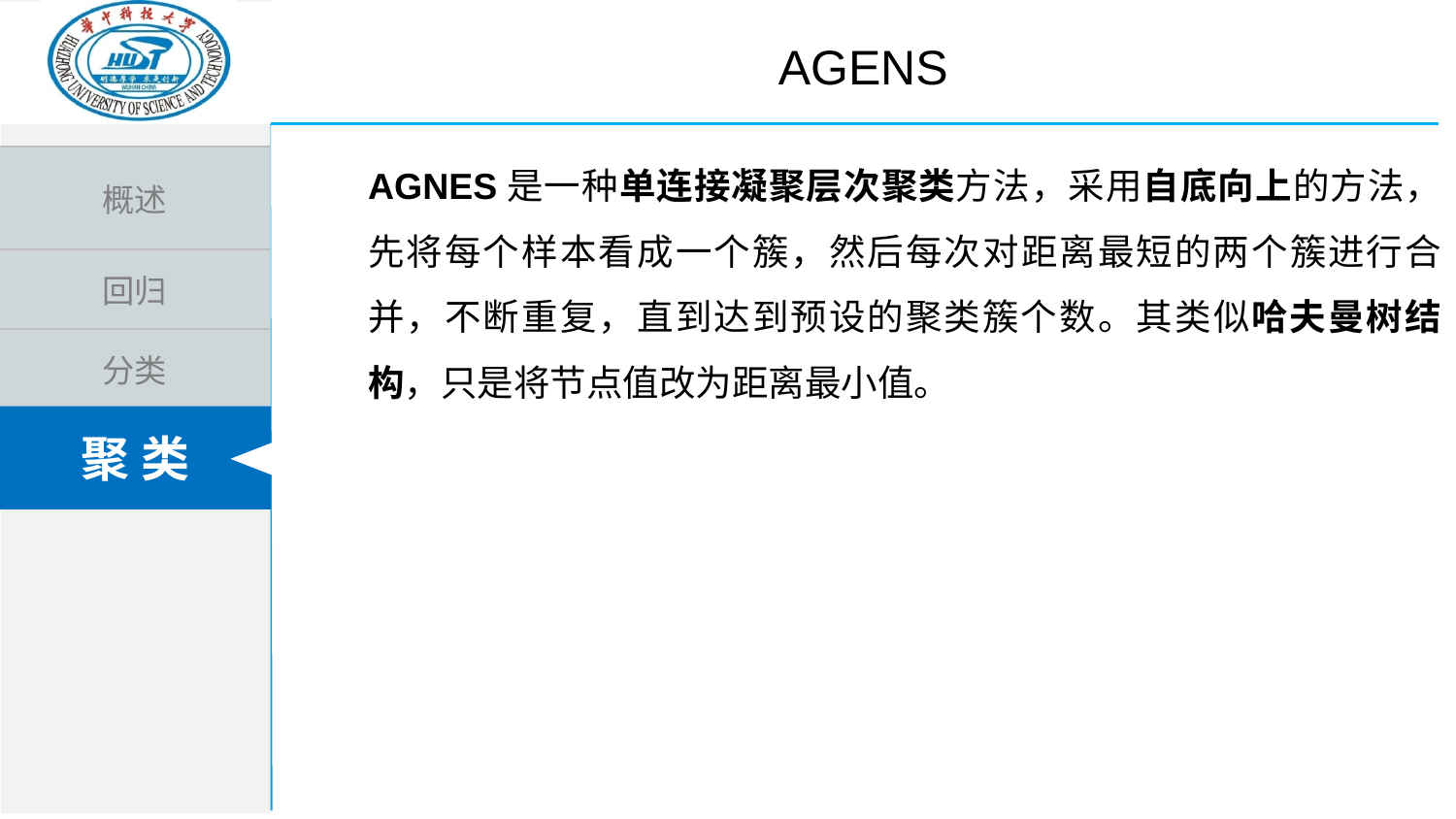

AGENS

AGNES是一种单连接凝聚层次聚类方法，采用自底向上的方法，先将每个样本看成一个簇，然后每次对距离最短的两个簇进行合并，不断重复，直到达到预设的聚类簇个数。其类似哈夫曼树结构，只是将节点值改为距离最小值。